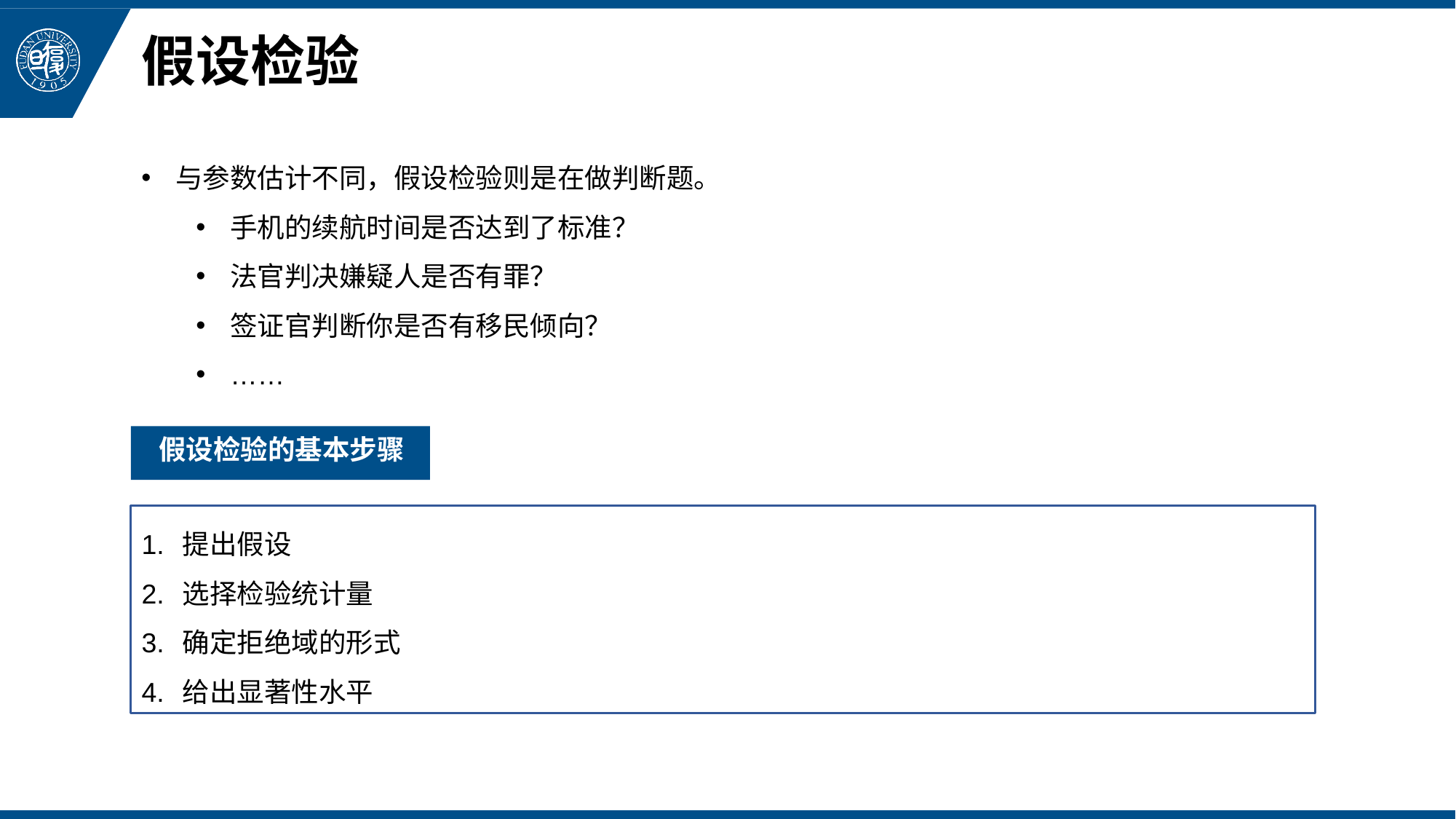

# 假设检验
与参数估计不同，假设检验则是在做判断题。
手机的续航时间是否达到了标准？
法官判决嫌疑人是否有罪？
签证官判断你是否有移民倾向？
……

假设检验的基本步骤
提出假设
选择检验统计量
确定拒绝域的形式
给出显著性水平